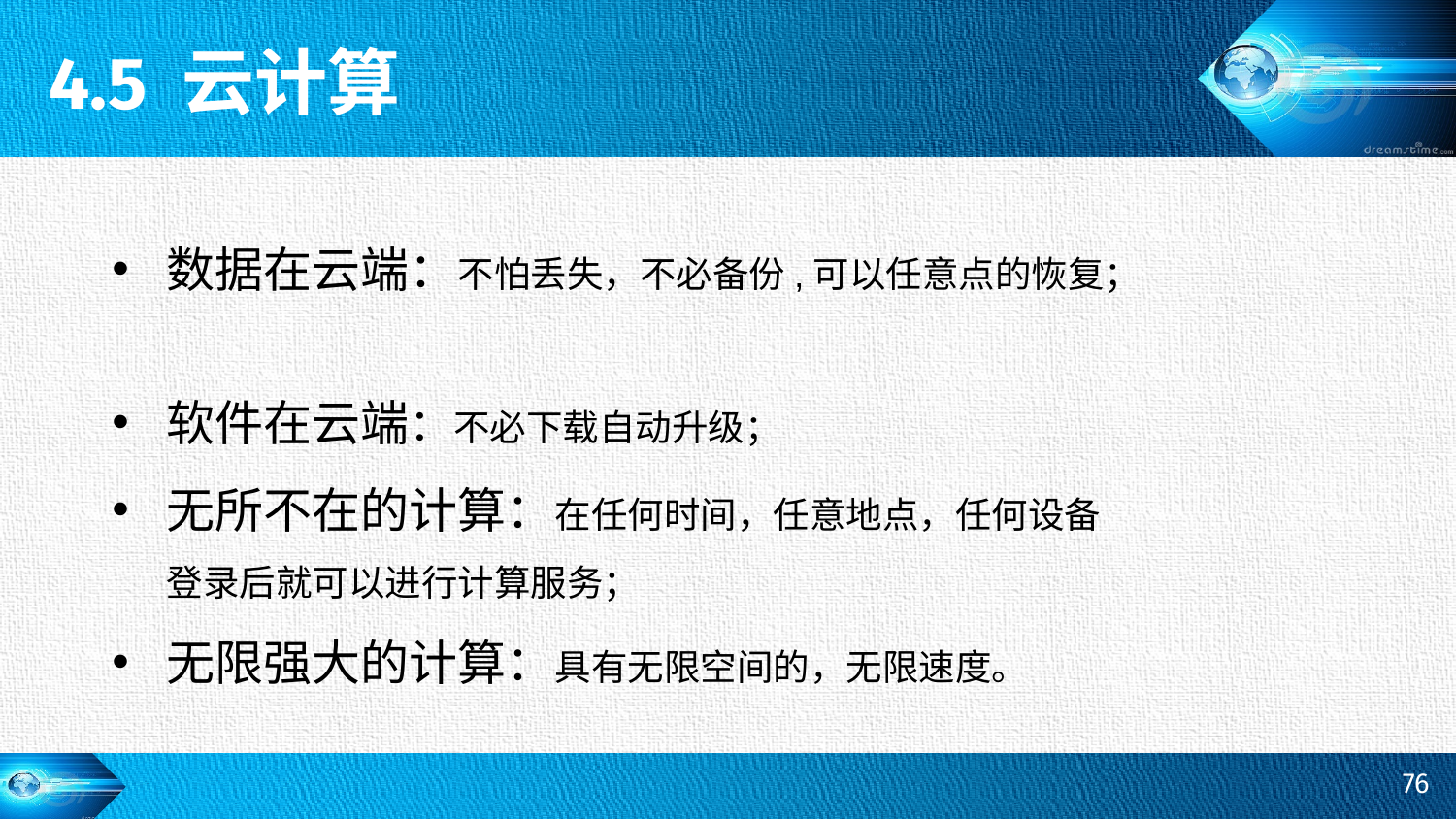

4.5 云计算
数据在云端：不怕丢失，不必备份,可以任意点的恢复；
软件在云端：不必下载自动升级；
无所不在的计算：在任何时间，任意地点，任何设备登录后就可以进行计算服务；
无限强大的计算：具有无限空间的，无限速度。

76